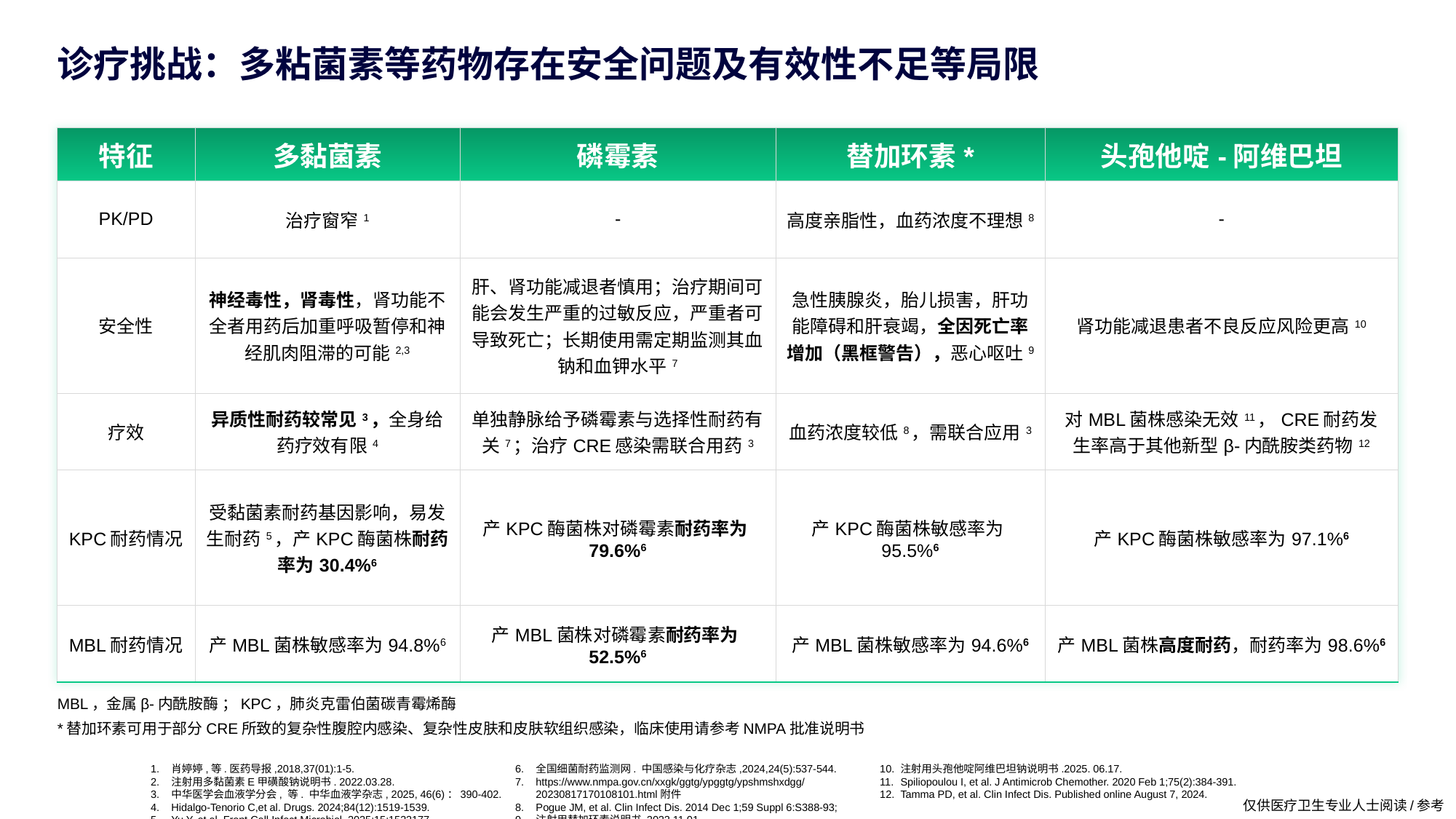

# 诊疗挑战：多粘菌素等药物存在安全问题及有效性不足等局限
| 特征 | 多黏菌素 | 磷霉素 | 替加环素\* | 头孢他啶-阿维巴坦 |
| --- | --- | --- | --- | --- |
| PK/PD | 治疗窗窄1 | - | 高度亲脂性，血药浓度不理想8 | - |
| 安全性 | 神经毒性，肾毒性，肾功能不全者用药后加重呼吸暂停和神经肌肉阻滞的可能2,3 | 肝、肾功能减退者慎用；治疗期间可能会发生严重的过敏反应，严重者可导致死亡；长期使用需定期监测其血钠和血钾水平7 | 急性胰腺炎，胎儿损害，肝功能障碍和肝衰竭，全因死亡率增加（黑框警告），恶心呕吐9 | 肾功能减退患者不良反应风险更高10 |
| 疗效 | 异质性耐药较常见3，全身给药疗效有限4 | 单独静脉给予磷霉素与选择性耐药有关7；治疗CRE感染需联合用药3 | 血药浓度较低8，需联合应用3 | 对MBL菌株感染无效11，CRE耐药发生率高于其他新型β-内酰胺类药物12 |
| KPC耐药情况 | 受黏菌素耐药基因影响，易发生耐药5，产KPC酶菌株耐药率为30.4%6 | 产KPC酶菌株对磷霉素耐药率为79.6%6 | 产KPC酶菌株敏感率为95.5%6 | 产KPC酶菌株敏感率为97.1%6 |
| MBL耐药情况 | 产MBL菌株敏感率为94.8%6 | 产MBL菌株对磷霉素耐药率为52.5%6 | 产MBL菌株敏感率为94.6%6 | 产MBL菌株高度耐药，耐药率为98.6%6 |
MBL，金属β-内酰胺酶 ；KPC，肺炎克雷伯菌碳青霉烯酶
*替加环素可用于部分CRE所致的复杂性腹腔内感染、复杂性皮肤和皮肤软组织感染，临床使用请参考NMPA批准说明书
肖婷婷,等.医药导报,2018,37(01):1-5.
注射用多黏菌素E甲磺酸钠说明书. 2022.03.28.
中华医学会血液学分会, 等. 中华血液学杂志, 2025, 46(6)：390-402.
Hidalgo-Tenorio C,et al. Drugs. 2024;84(12):1519-1539.
Yu Y, et al. Front Cell Infect Microbiol. 2025;15:1533177.
全国细菌耐药监测网. 中国感染与化疗杂志,2024,24(5):537-544.
https://www.nmpa.gov.cn/xxgk/ggtg/ypggtg/ypshmshxdgg/20230817170108101.html附件
Pogue JM, et al. Clin Infect Dis. 2014 Dec 1;59 Suppl 6:S388-93;
注射用替加环素说明书.2023.11.01.
注射用头孢他啶阿维巴坦钠说明书.2025. 06.17.
Spiliopoulou I, et al. J Antimicrob Chemother. 2020 Feb 1;75(2):384-391.
Tamma PD, et al. Clin Infect Dis. Published online August 7, 2024.
仅供医疗卫生专业人士阅读/参考